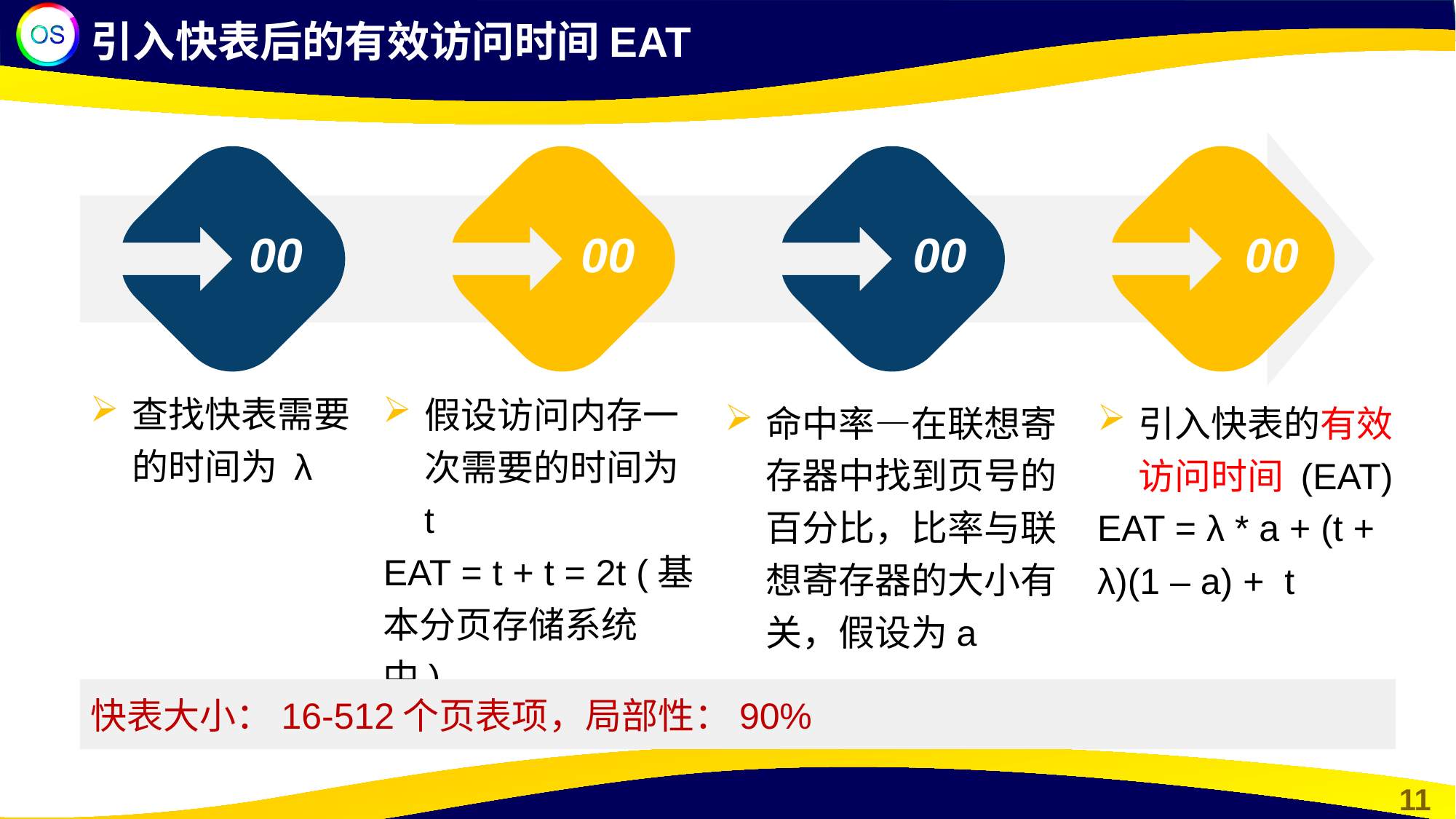

引入快表后的有效访问时间EAT

00
00
00
00
查找快表需要的时间为 λ
假设访问内存一次需要的时间为t
EAT = t + t = 2t (基本分页存储系统中)

命中率—在联想寄存器中找到页号的百分比，比率与联想寄存器的大小有关，假设为a
引入快表的有效访问时间 (EAT)
EAT = λ * a + (t + λ)(1 – a) +  t
快表大小：16-512个页表项，局部性：90%